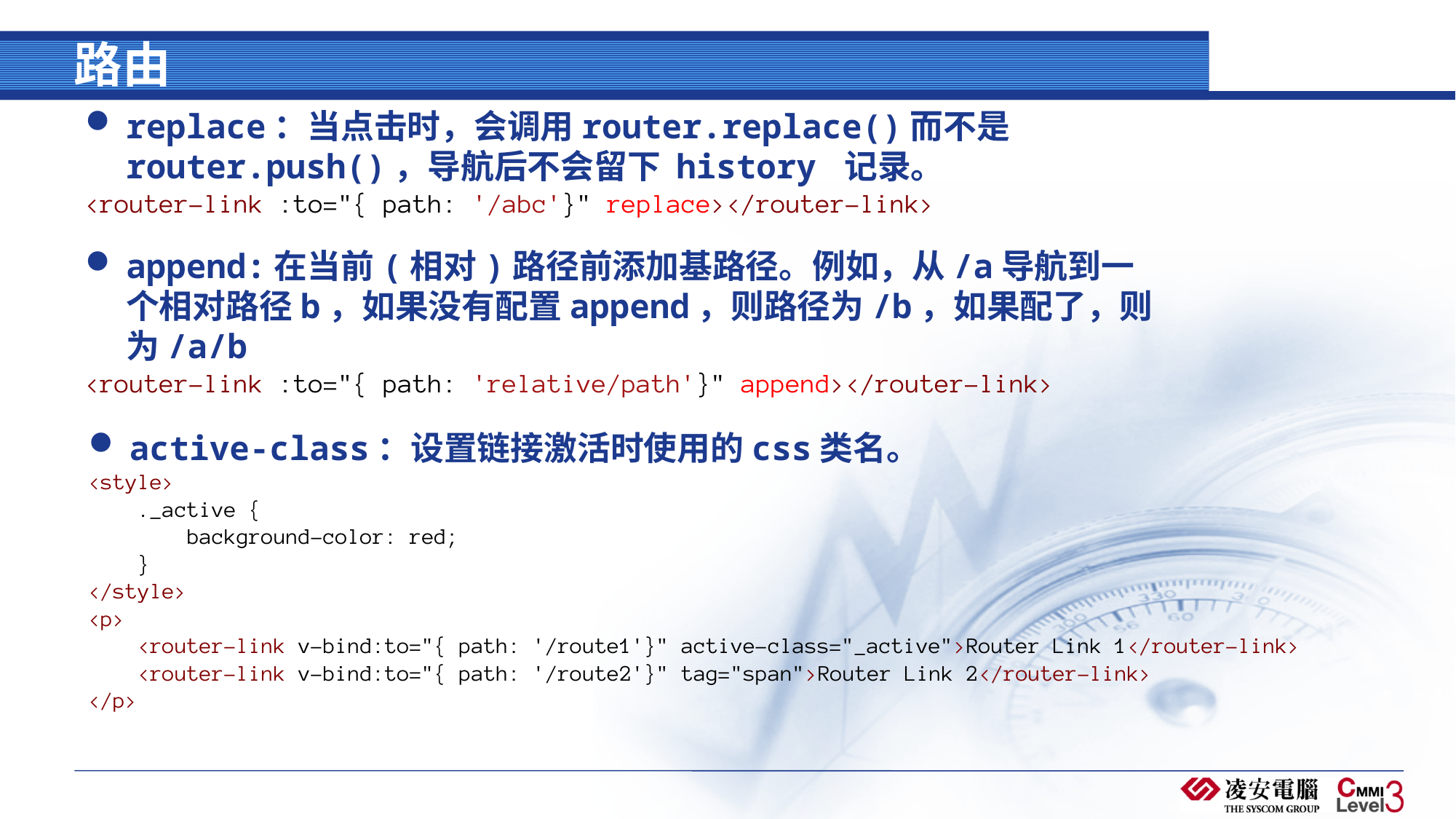

# 路由
replace：当点击时，会调用router.replace()而不是 router.push()，导航后不会留下 history 记录。
<router-link :to="{ path: '/abc'}" replace></router-link>
append:在当前(相对)路径前添加基路径。例如，从/a导航到一个相对路径b，如果没有配置append，则路径为/b，如果配了，则为/a/b
<router-link :to="{ path: 'relative/path'}" append></router-link>

active-class：设置链接激活时使用的css类名。
<style>
    ._active {
        background-color: red;
    }
</style>
<p>
    <router-link v-bind:to="{ path: '/route1'}" active-class="_active">Router Link 1</router-link>
    <router-link v-bind:to="{ path: '/route2'}" tag="span">Router Link 2</router-link>
</p>